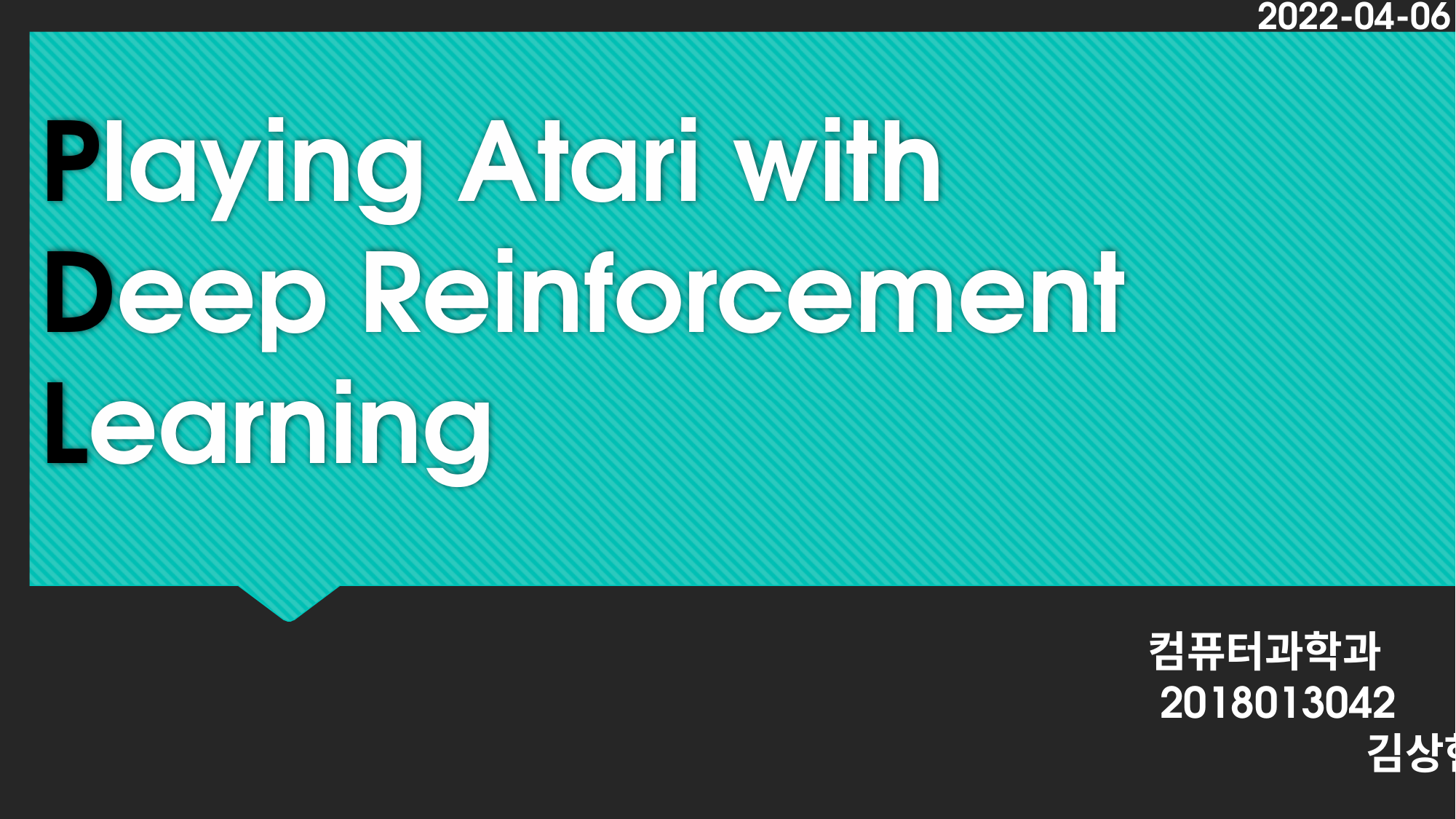

# Playing Atari with Deep Reinforcement Learning
2022-04-06

컴퓨터과학과
 2018013042
		김상현